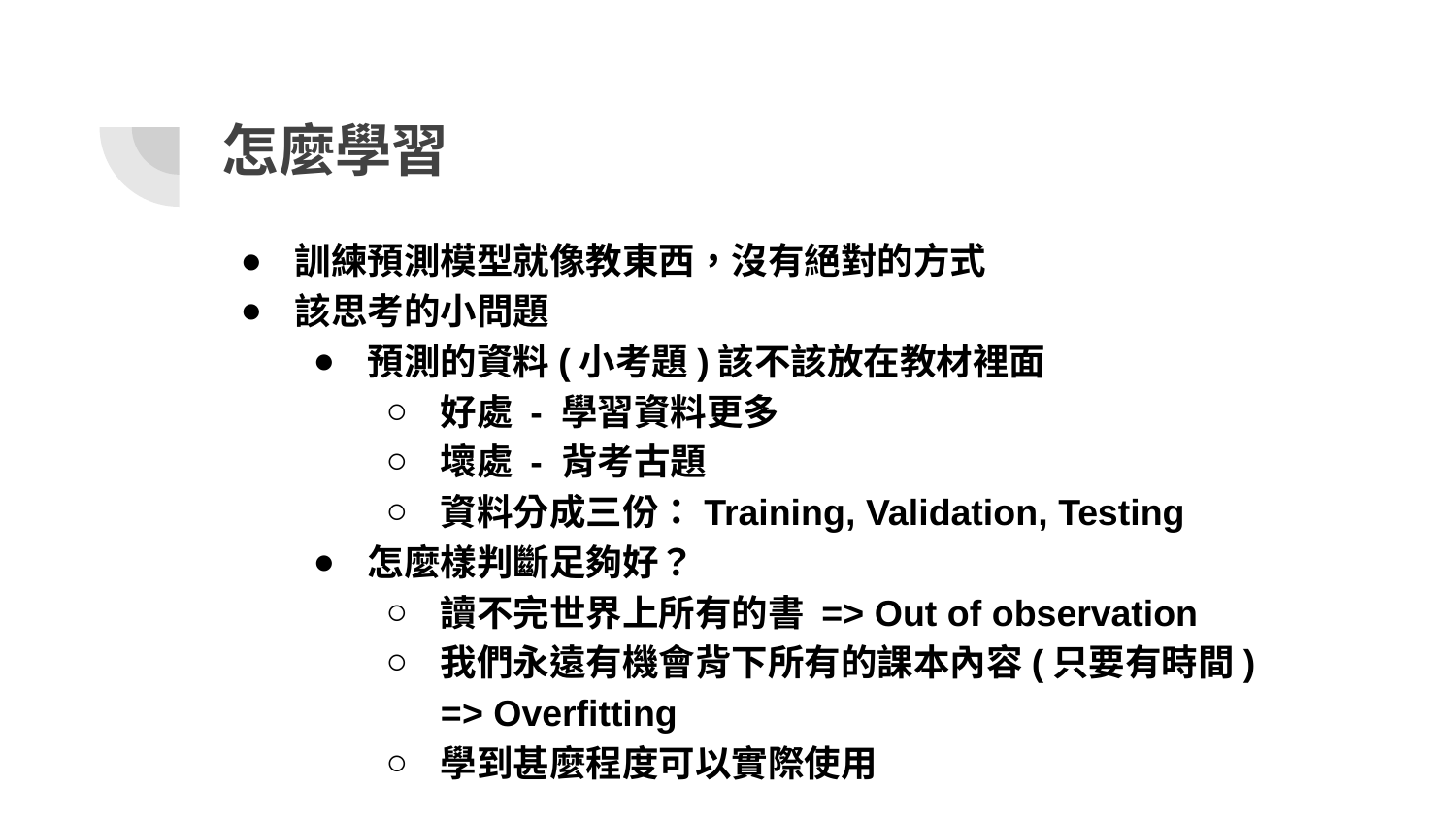

# 怎麼學習
訓練預測模型就像教東西，沒有絕對的方式
該思考的小問題
預測的資料(小考題)該不該放在教材裡面
好處 - 學習資料更多
壞處 - 背考古題
資料分成三份：Training, Validation, Testing
怎麼樣判斷足夠好？
讀不完世界上所有的書 => Out of observation
我們永遠有機會背下所有的課本內容(只要有時間)
=> Overfitting
學到甚麼程度可以實際使用